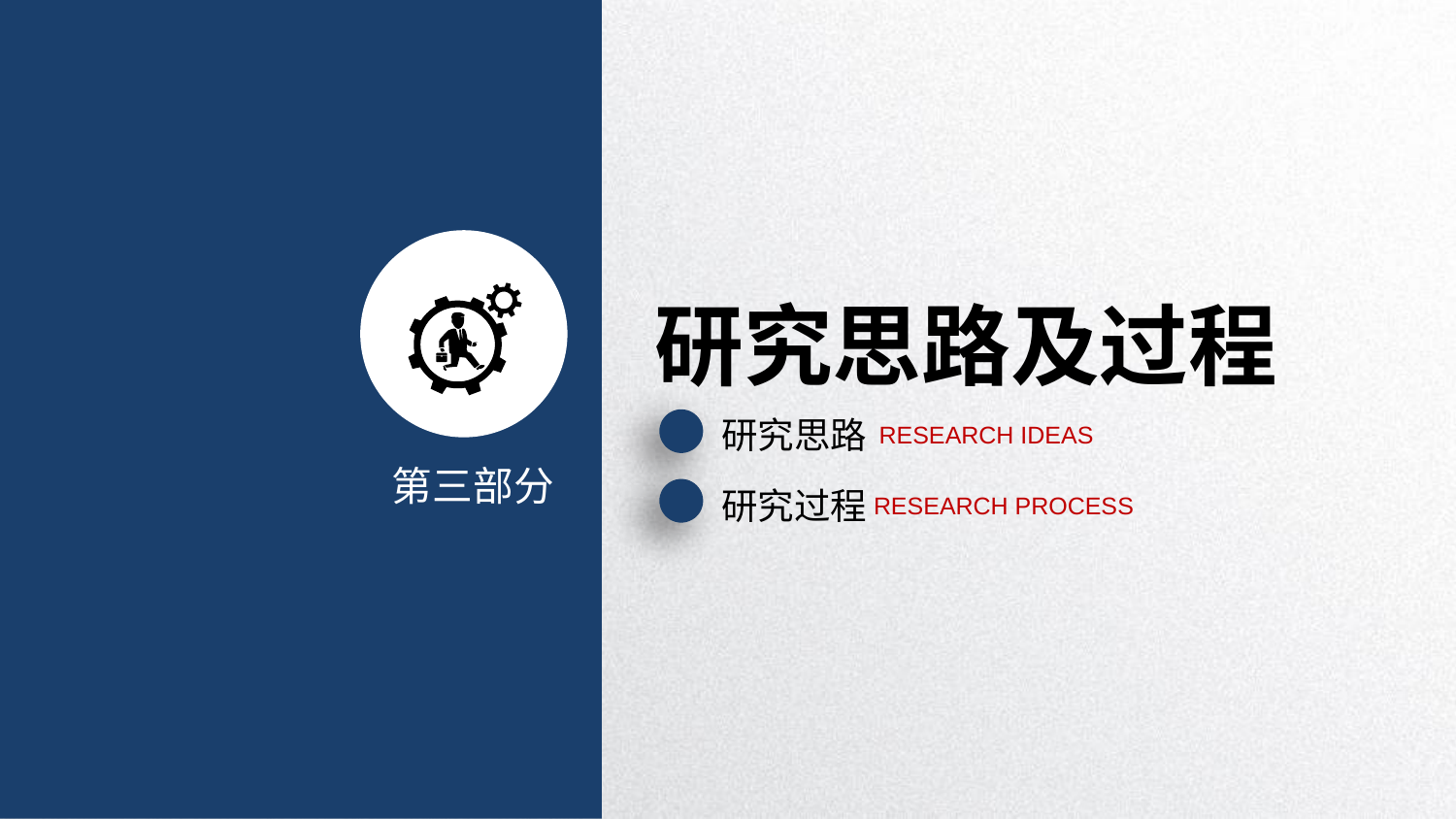

研究思路及过程
研究思路

RESEARCH IDEAS
第三部分
研究过程

RESEARCH PROCESS